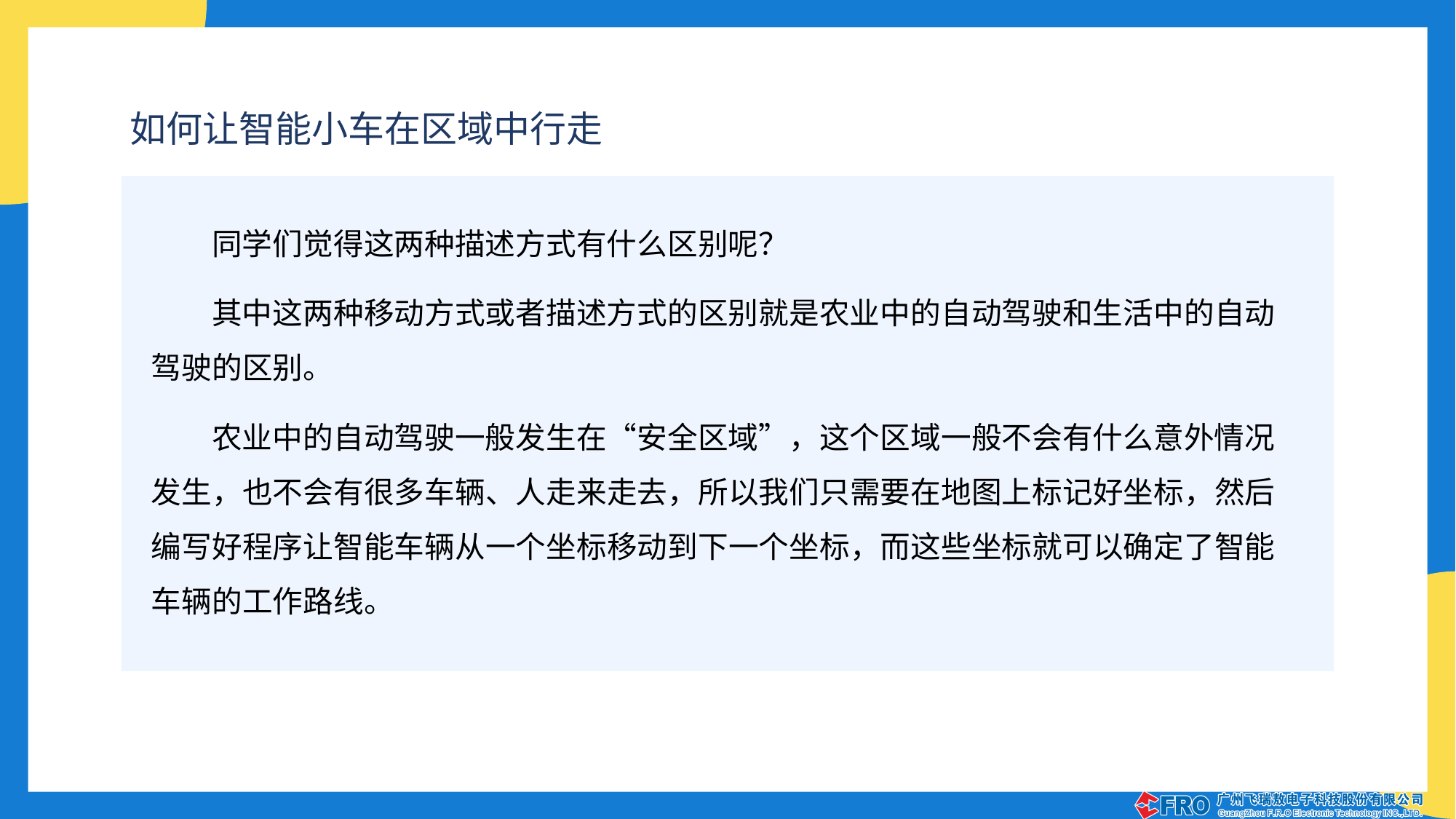

如何让智能小车在区域中行走
同学们觉得这两种描述方式有什么区别呢？
其中这两种移动方式或者描述方式的区别就是农业中的自动驾驶和生活中的自动驾驶的区别。
农业中的自动驾驶一般发生在“安全区域”，这个区域一般不会有什么意外情况发生，也不会有很多车辆、人走来走去，所以我们只需要在地图上标记好坐标，然后编写好程序让智能车辆从一个坐标移动到下一个坐标，而这些坐标就可以确定了智能车辆的工作路线。